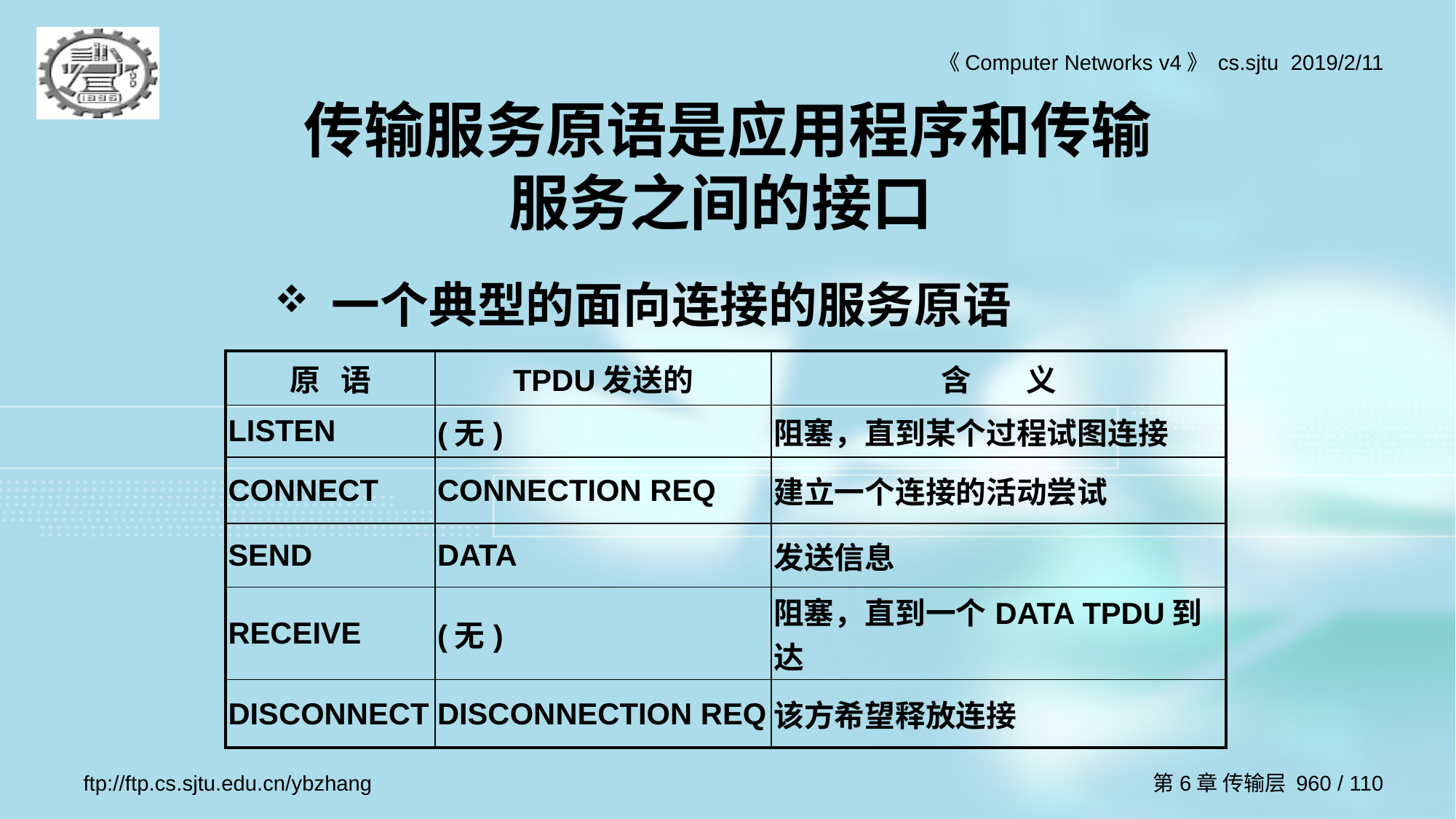

# 传输服务原语是应用程序和传输服务之间的接口
一个典型的面向连接的服务原语
| 原 语 | TPDU发送的 | 含 义 |
| --- | --- | --- |
| LISTEN | (无) | 阻塞，直到某个过程试图连接 |
| CONNECT | CONNECTION REQ | 建立一个连接的活动尝试 |
| SEND | DATA | 发送信息 |
| RECEIVE | (无) | 阻塞，直到一个DATA TPDU到达 |
| DISCONNECT | DISCONNECTION REQ | 该方希望释放连接 |